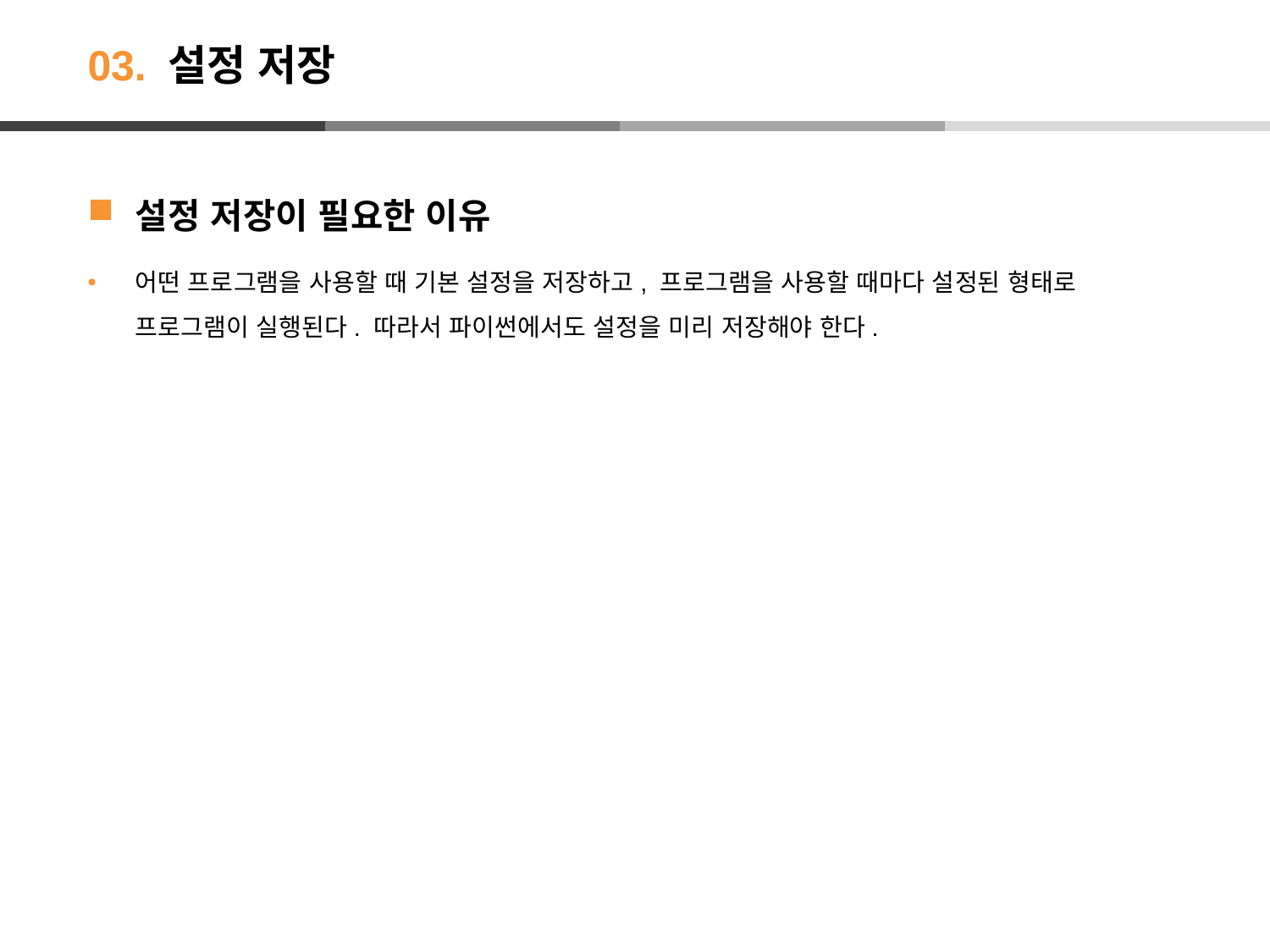

# 03. 설정 저장
설정 저장이 필요한 이유
어떤 프로그램을 사용할 때 기본 설정을 저장하고, 프로그램을 사용할 때마다 설정된 형태로 프로그램이 실행된다. 따라서 파이썬에서도 설정을 미리 저장해야 한다.